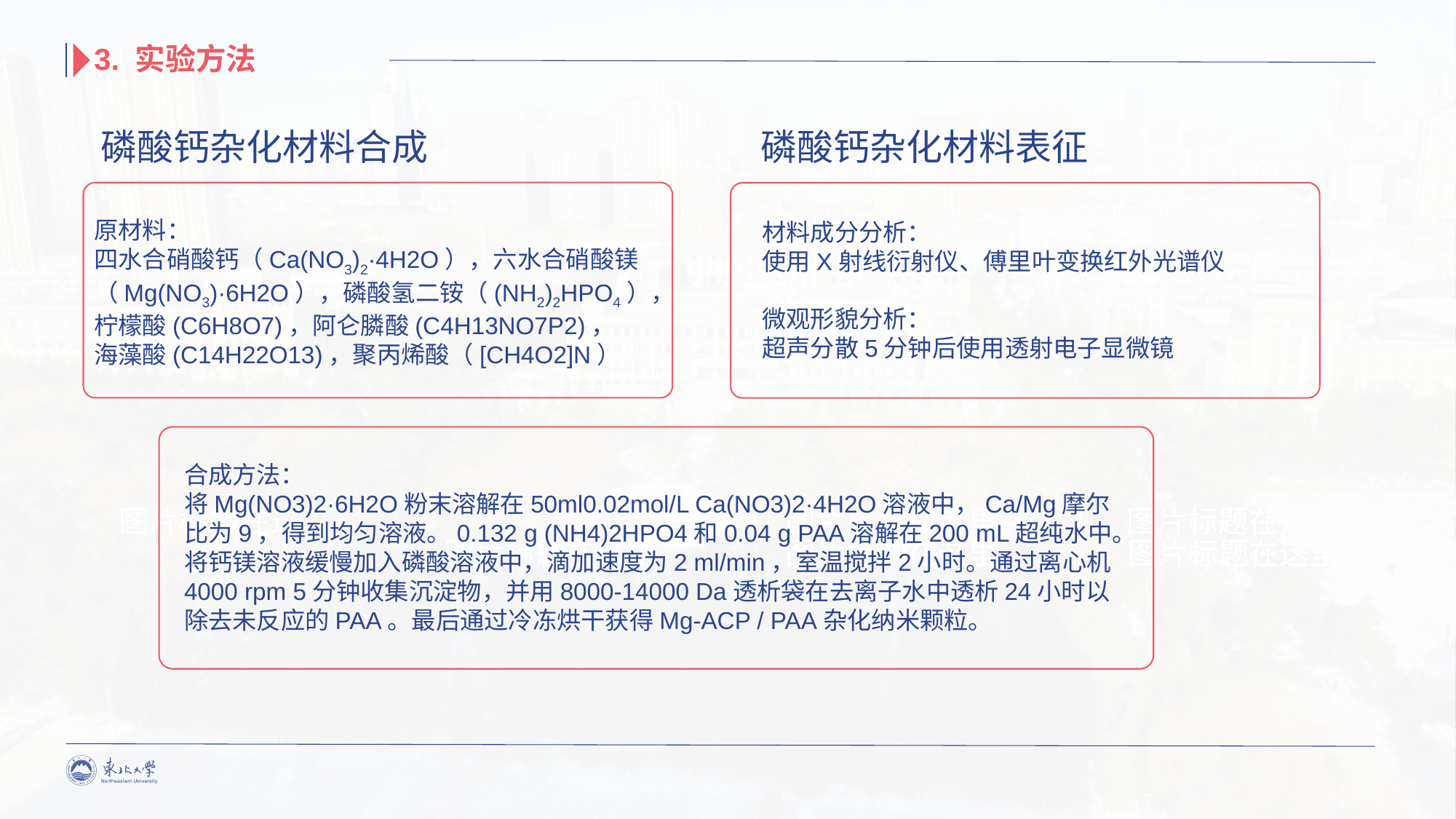

3. 实验方法

磷酸钙杂化材料合成
磷酸钙杂化材料表征
原材料：
四水合硝酸钙（Ca(NO3)2·4H2O），六水合硝酸镁（Mg(NO3)·6H2O），磷酸氢二铵（(NH2)2HPO4），
柠檬酸(C6H8O7)，阿仑膦酸(C4H13NO7P2)，
海藻酸(C14H22O13)，聚丙烯酸（[CH4O2]N）
材料成分分析：
使用X射线衍射仪、傅里叶变换红外光谱仪

微观形貌分析：
超声分散5分钟后使用透射电子显微镜
合成方法：
将Mg(NO3)2·6H2O粉末溶解在50ml0.02mol/L Ca(NO3)2·4H2O溶液中，Ca/Mg摩尔比为9，得到均匀溶液。0.132 g (NH4)2HPO4和0.04 g PAA溶解在200 mL超纯水中。将钙镁溶液缓慢加入磷酸溶液中，滴加速度为2 ml/min，室温搅拌2小时。通过离心机4000 rpm 5分钟收集沉淀物，并用8000-14000 Da透析袋在去离子水中透析24小时以除去未反应的PAA。最后通过冷冻烘干获得Mg-ACP / PAA杂化纳米颗粒。
图片标题在这
图片标题在这里
图片标题在这里